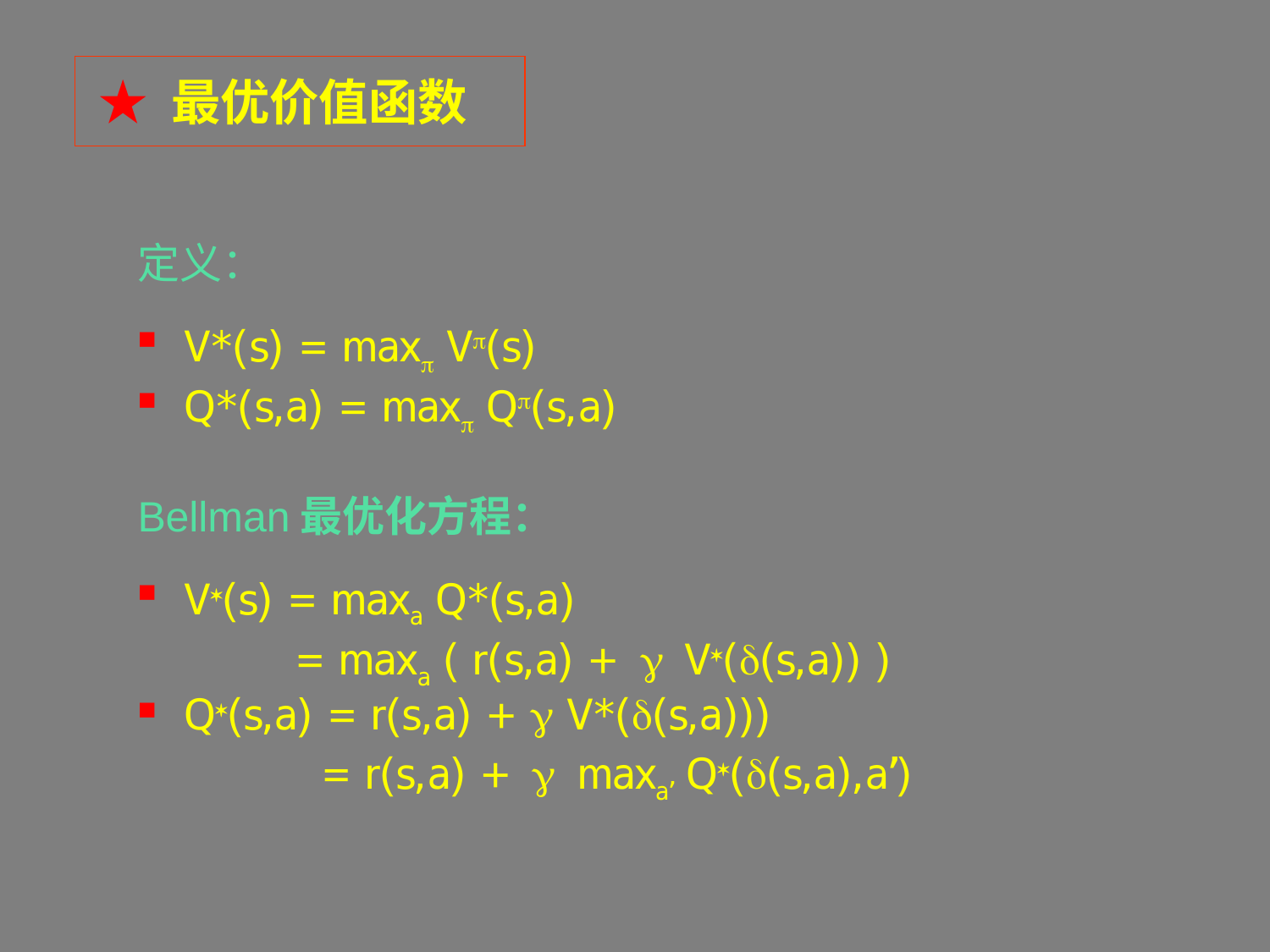

★ 最优价值函数
定义：

V*(s) = maxπ Vπ(s)
Q*(s,a) = maxπ Qπ(s,a)

Bellman最优化方程：

V∗(s) = maxa Q*(s,a)
            = maxa ( r(s,a) + γ V∗(δ(s,a)) )
Q∗(s,a) = r(s,a) + γ V*(δ(s,a)))
              = r(s,a) + γ maxa’ Q∗(δ(s,a),a’)